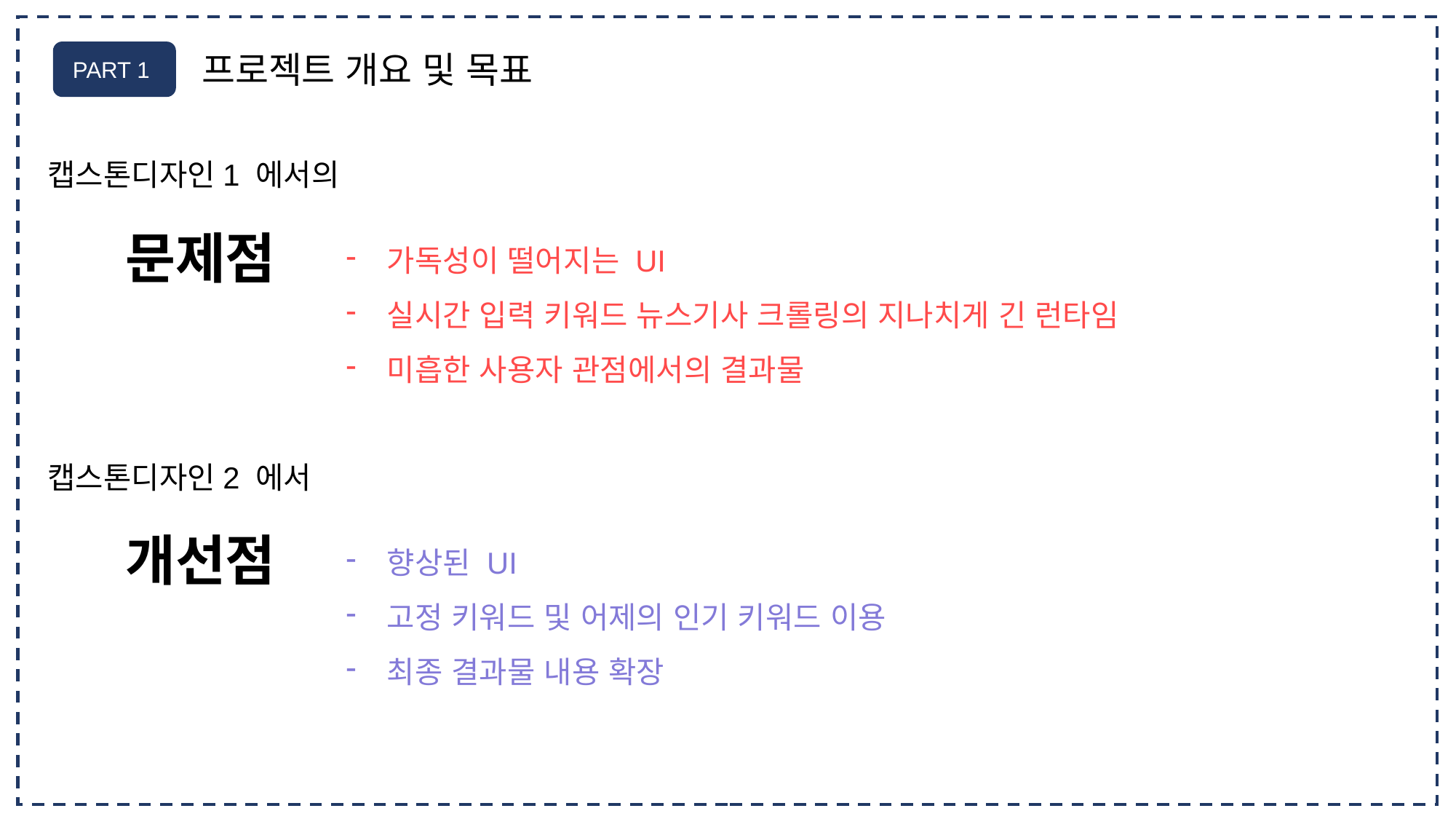

PART 1
프로젝트 개요 및 목표
캡스톤디자인1 에서의
문제점
가독성이 떨어지는 UI
실시간 입력 키워드 뉴스기사 크롤링의 지나치게 긴 런타임
미흡한 사용자 관점에서의 결과물
캡스톤디자인2 에서
개선점
향상된 UI
고정 키워드 및 어제의 인기 키워드 이용
최종 결과물 내용 확장